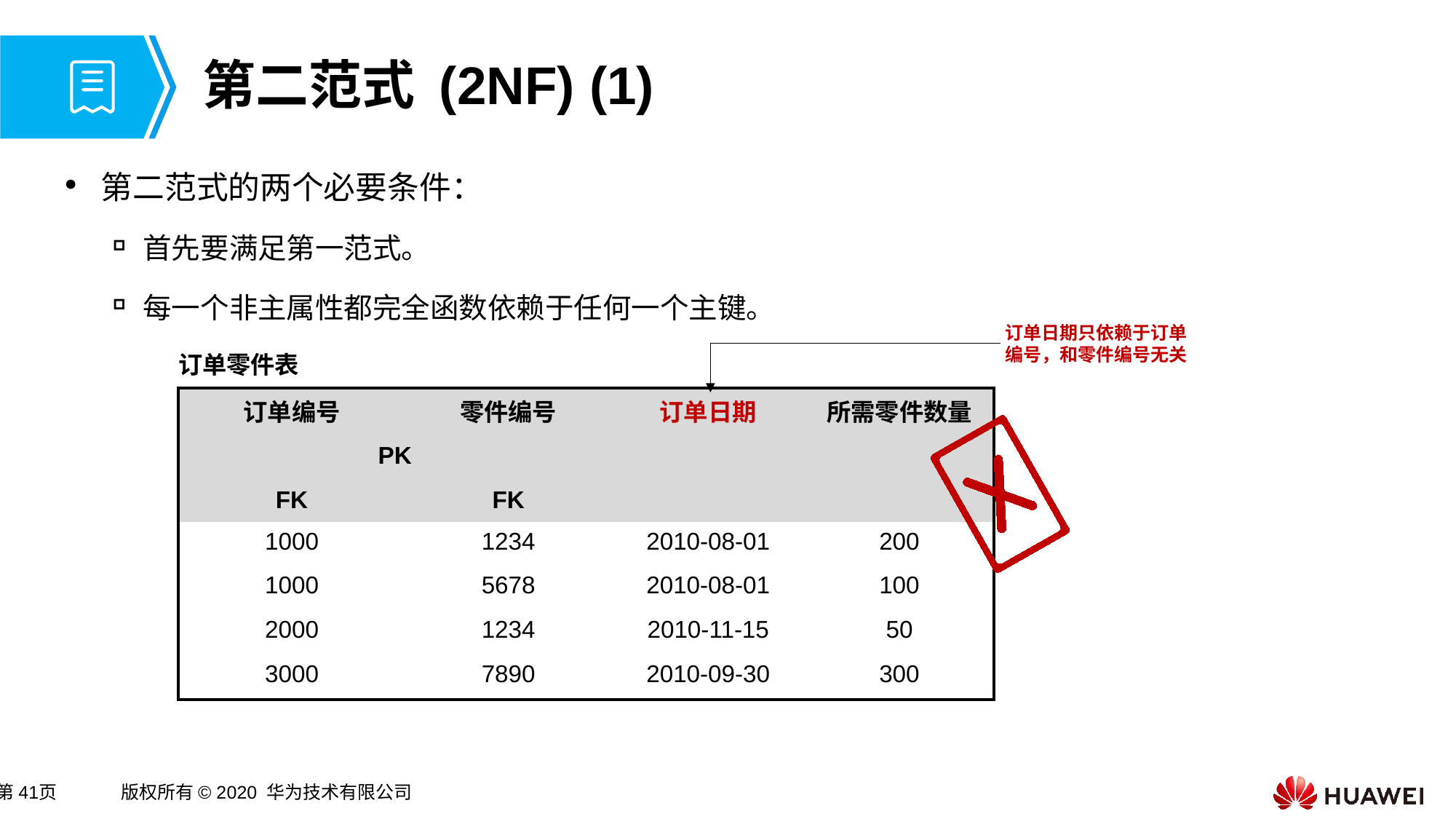

# 第二范式 (2NF) (1)
第二范式的两个必要条件：
首先要满足第一范式。
每一个非主属性都完全函数依赖于任何一个主键。
订单日期只依赖于订单编号，和零件编号无关
订单零件表
| 订单编号 | 零件编号 | 订单日期 | 所需零件数量 |
| --- | --- | --- | --- |
| PK |  |  |  |
| FK | FK |  |  |
| 1000 | 1234 | 2010-08-01 | 200 |
| 1000 | 5678 | 2010-08-01 | 100 |
| 2000 | 1234 | 2010-11-15 | 50 |
| 3000 | 7890 | 2010-09-30 | 300 |